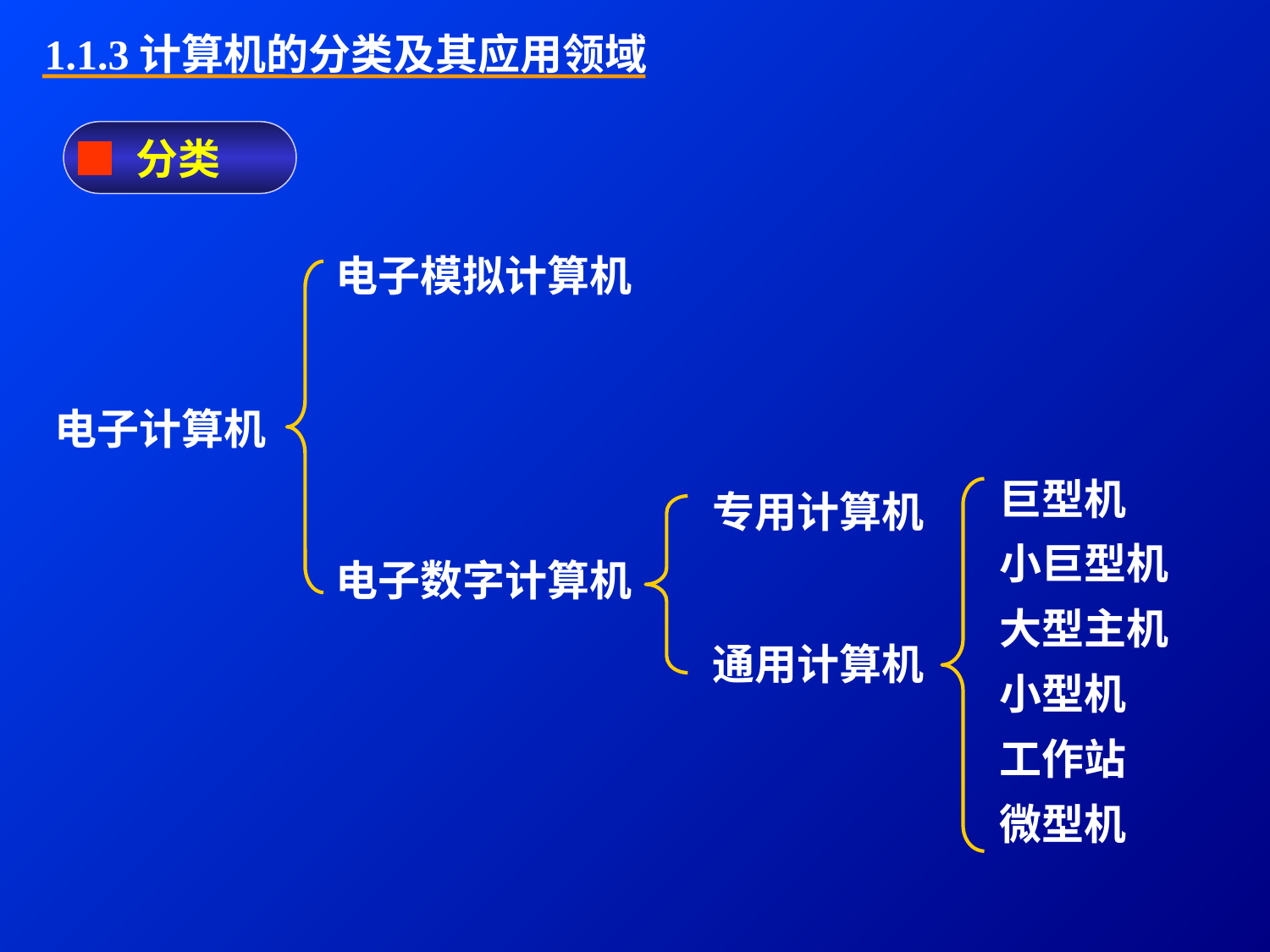

1.1.3计算机的分类及其应用领域

■ 分类
电子模拟计算机

电子数字计算机

电子计算机
巨型机
小巨型机
大型主机
小型机
工作站
微型机

专用计算机

通用计算机